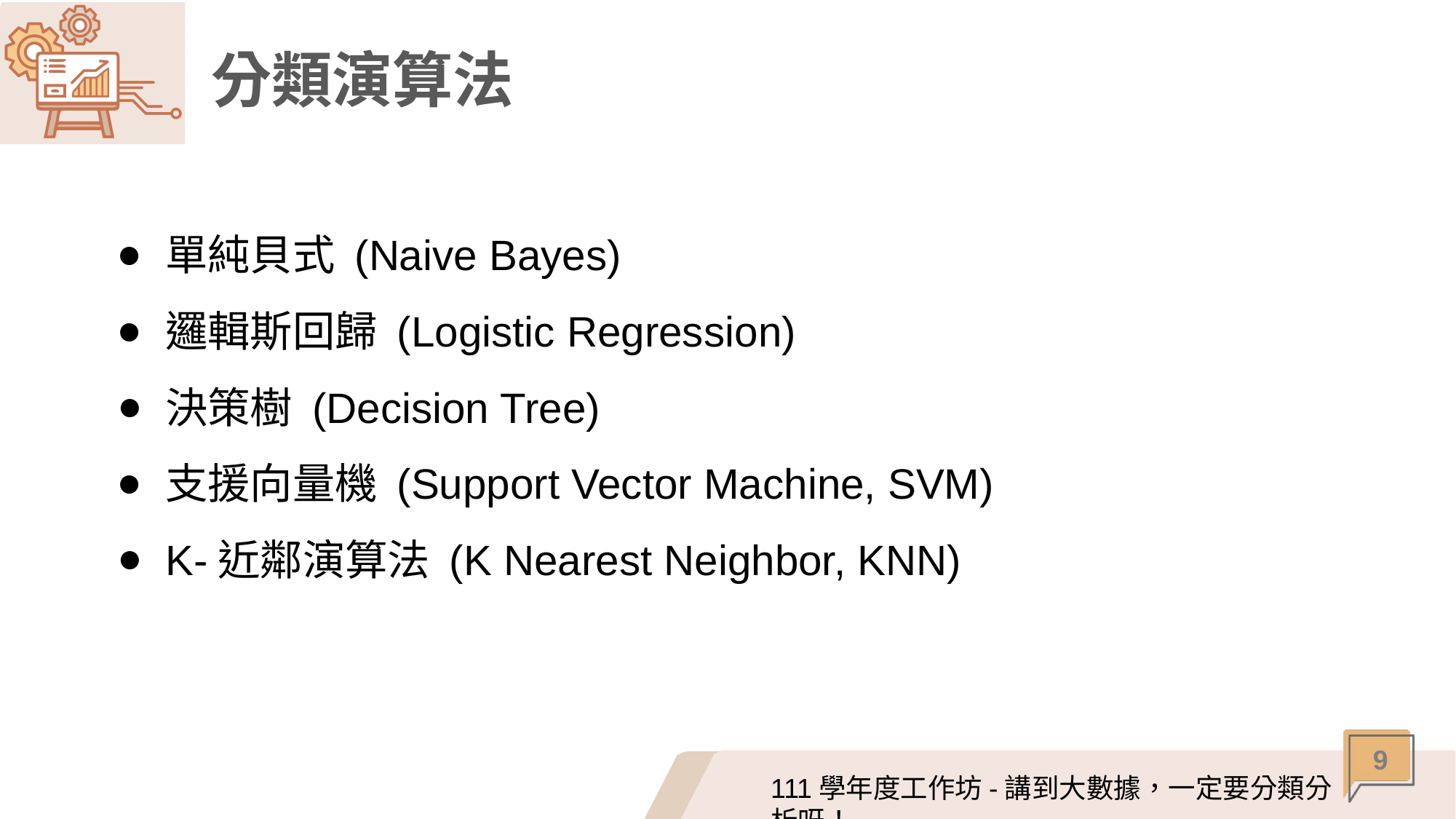

# 分類演算法
單純貝式 (Naive Bayes)
邏輯斯回歸 (Logistic Regression)
決策樹 (Decision Tree)
支援向量機 (Support Vector Machine, SVM)
K-近鄰演算法 (K Nearest Neighbor, KNN)